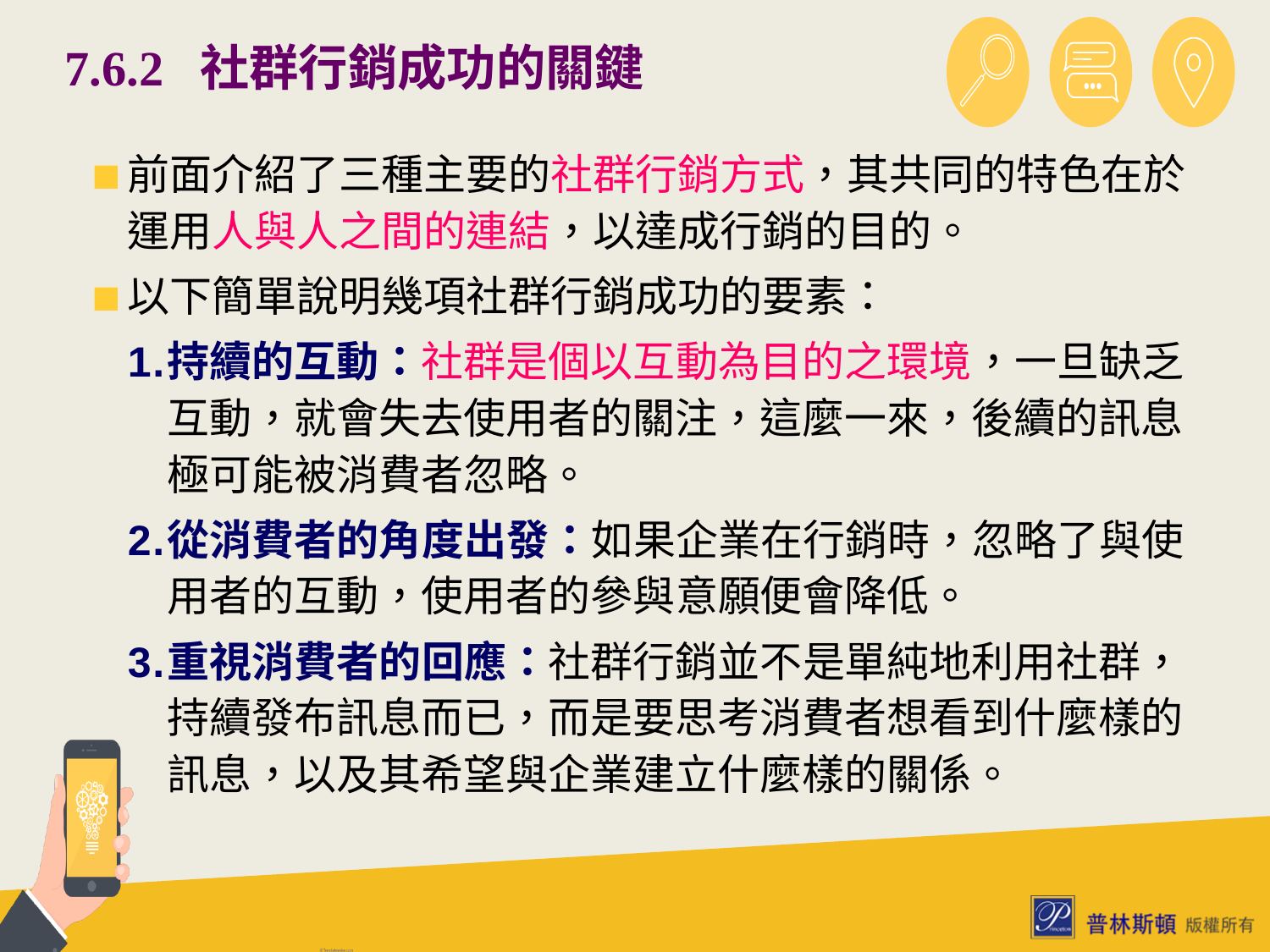

# 7.6.2  社群行銷成功的關鍵
前面介紹了三種主要的社群行銷方式，其共同的特色在於運用人與人之間的連結，以達成行銷的目的。
以下簡單說明幾項社群行銷成功的要素：
持續的互動：社群是個以互動為目的之環境，一旦缺乏互動，就會失去使用者的關注，這麼一來，後續的訊息極可能被消費者忽略。
從消費者的角度出發：如果企業在行銷時，忽略了與使用者的互動，使用者的參與意願便會降低。
重視消費者的回應：社群行銷並不是單純地利用社群，持續發布訊息而已，而是要思考消費者想看到什麼樣的訊息，以及其希望與企業建立什麼樣的關係。